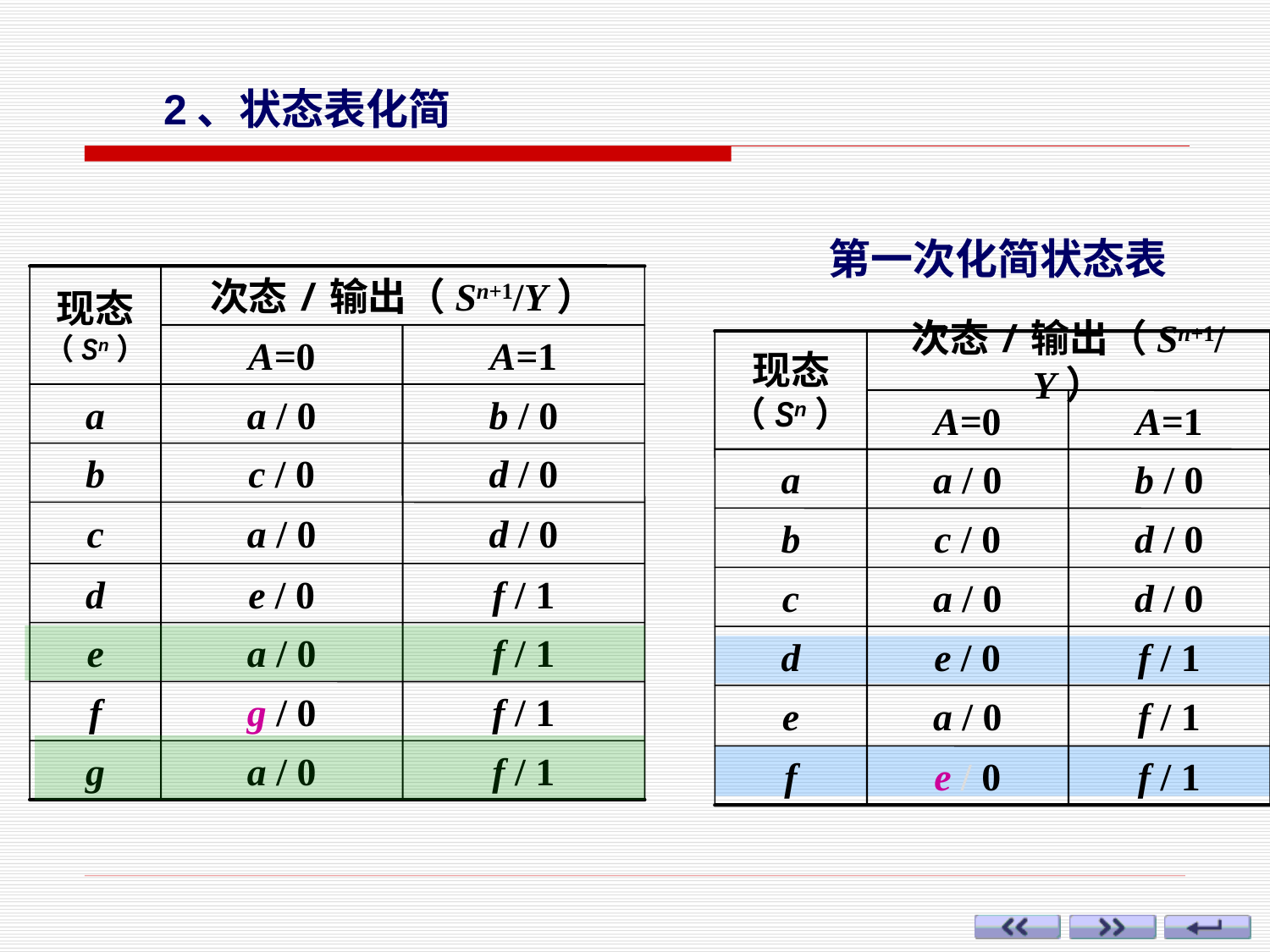

2、状态表化简
第一次化简状态表
现态（Sn）

次态/输出（Sn+1/Y）

A=0

A=1

a

a / 0
b / 0
b

c / 0
d / 0
c

a / 0
d / 0
d

e / 0
f / 1

e

a / 0
f / 1
f

e / 0
f / 1

现态（Sn）

次态/输出（Sn+1/Y）

A=0

A=1

a

a / 0
b / 0
b

c / 0
d / 0
c

a / 0
d / 0
d

e / 0
f / 1
e

a / 0
f / 1

f

g / 0
f / 1

g

a / 0
f / 1